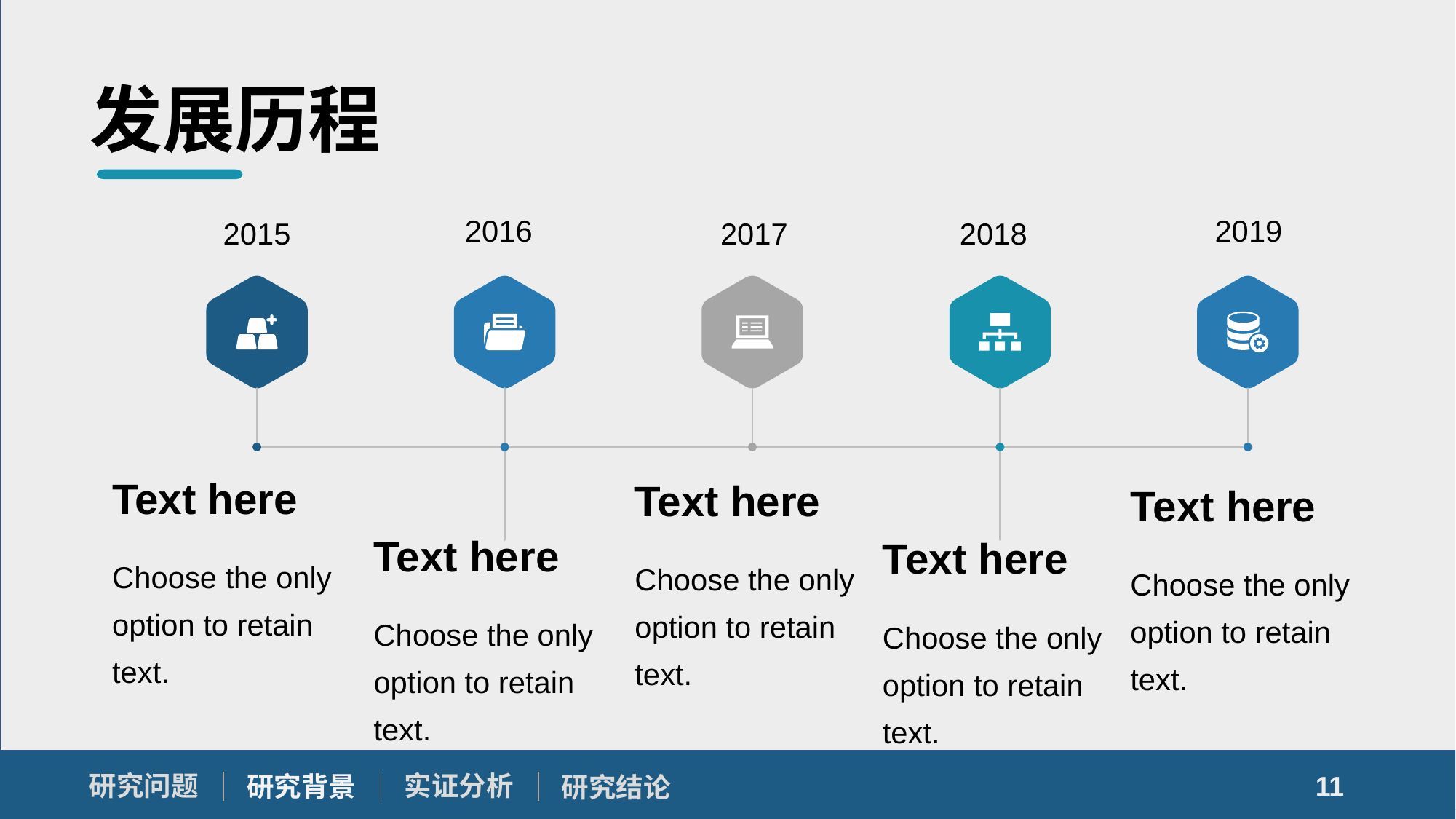

发展历程
2016
2019
2015
2017
2018
Text here
Choose the only option to retain text.
Text here
Choose the only option to retain text.
Text here
Choose the only option to retain text.
Text here
Choose the only option to retain text.
Text here
Choose the only option to retain text.
11